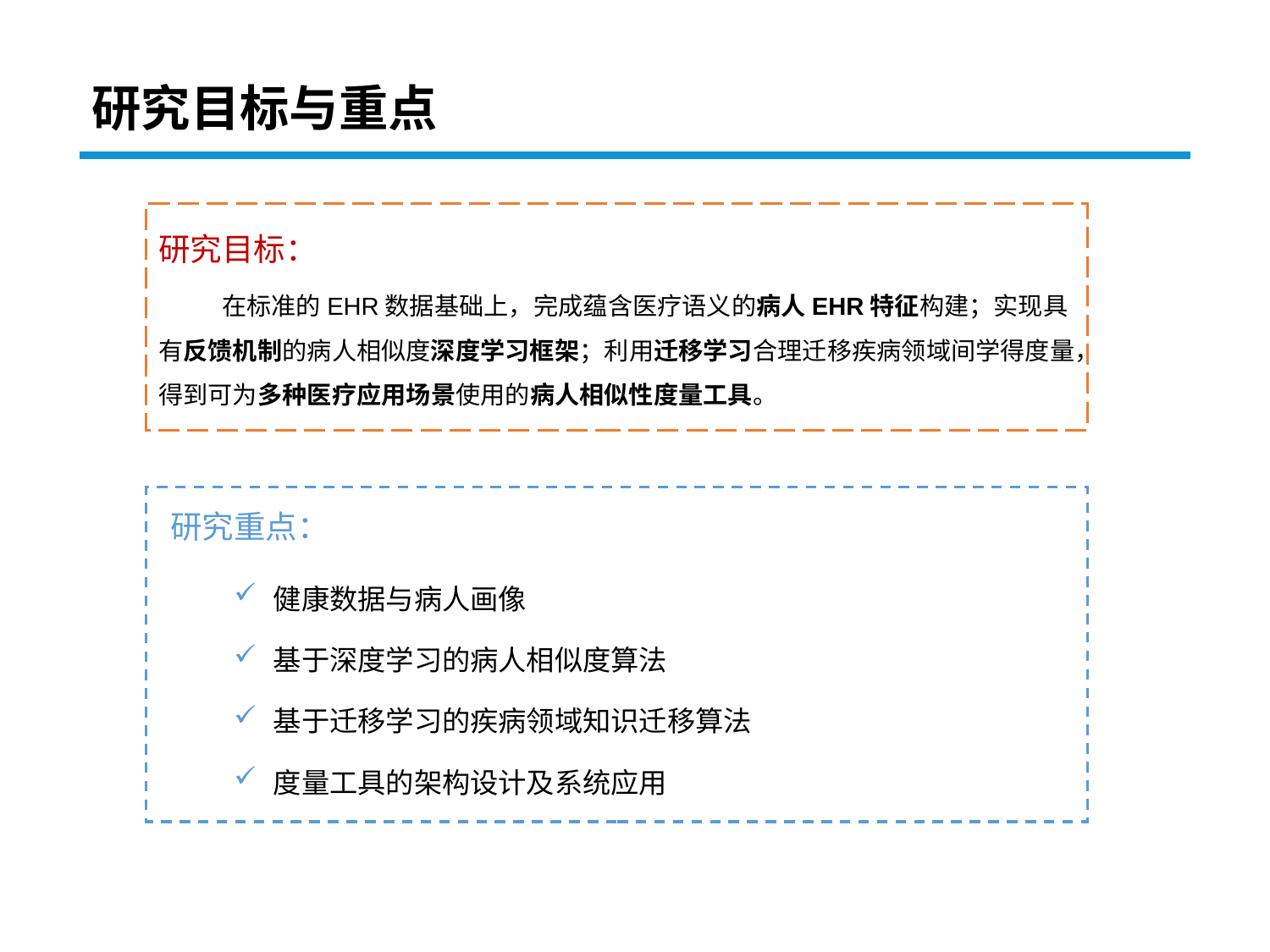

# 研究目标与重点

研究目标：
在标准的EHR数据基础上，完成蕴含医疗语义的病人EHR特征构建；实现具有反馈机制的病人相似度深度学习框架；利用迁移学习合理迁移疾病领域间学得度量，得到可为多种医疗应用场景使用的病人相似性度量工具。

研究重点：
健康数据与病人画像
基于深度学习的病人相似度算法
基于迁移学习的疾病领域知识迁移算法
度量工具的架构设计及系统应用